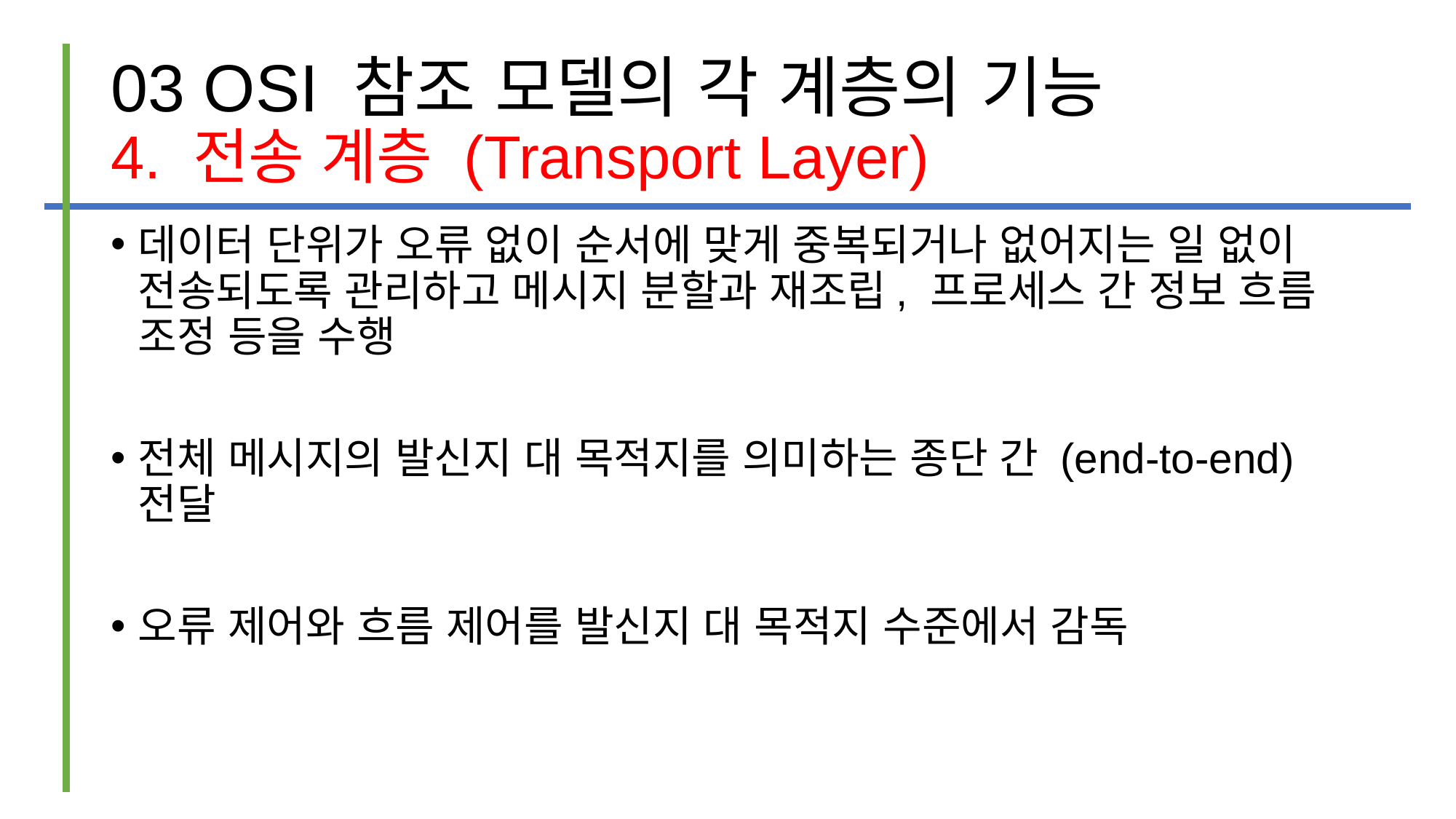

# 03 OSI 참조 모델의 각 계층의 기능 4. 전송 계층 (Transport Layer)
데이터 단위가 오류 없이 순서에 맞게 중복되거나 없어지는 일 없이 전송되도록 관리하고 메시지 분할과 재조립, 프로세스 간 정보 흐름 조정 등을 수행

전체 메시지의 발신지 대 목적지를 의미하는 종단 간 (end-to-end) 전달

오류 제어와 흐름 제어를 발신지 대 목적지 수준에서 감독